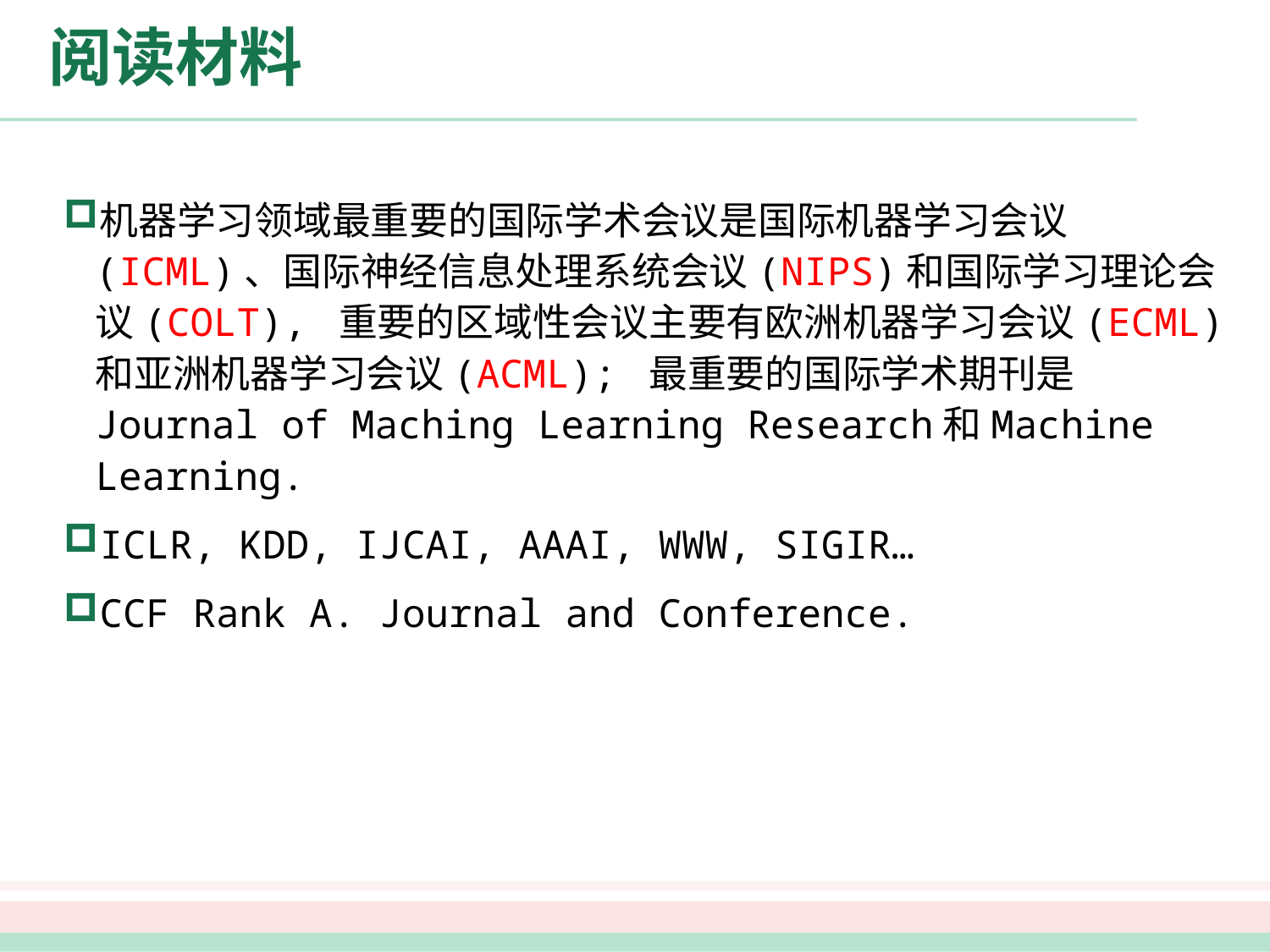

# 阅读材料
机器学习领域最重要的国际学术会议是国际机器学习会议(ICML)、国际神经信息处理系统会议(NIPS)和国际学习理论会议(COLT), 重要的区域性会议主要有欧洲机器学习会议(ECML)和亚洲机器学习会议(ACML); 最重要的国际学术期刊是Journal of Maching Learning Research和Machine Learning.
ICLR, KDD, IJCAI, AAAI, WWW, SIGIR…
CCF Rank A. Journal and Conference.